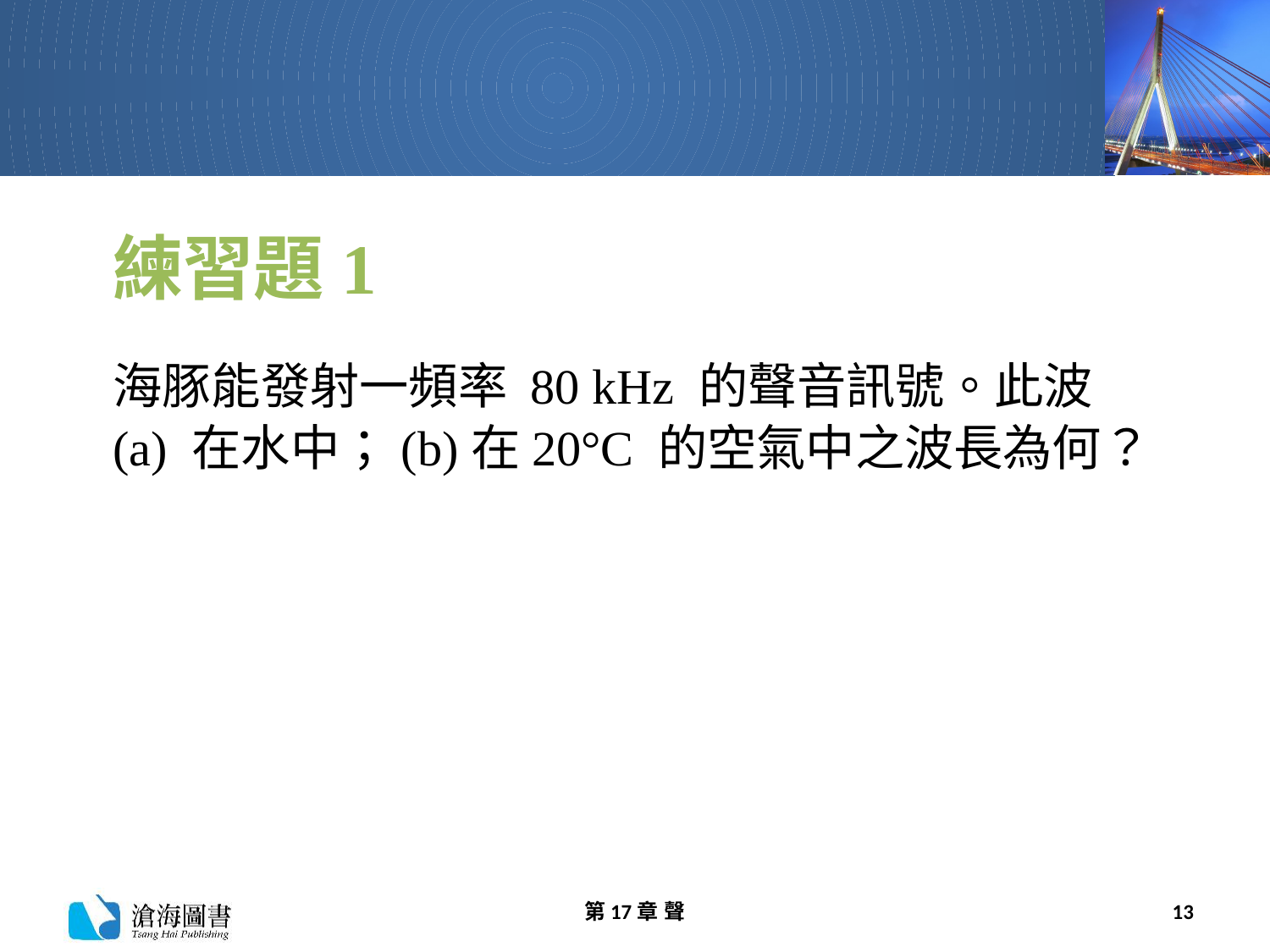

# 練習題1
海豚能發射一頻率 80 kHz 的聲音訊號。此波 (a) 在水中；(b)在20°C 的空氣中之波長為何？

第17章 聲
13